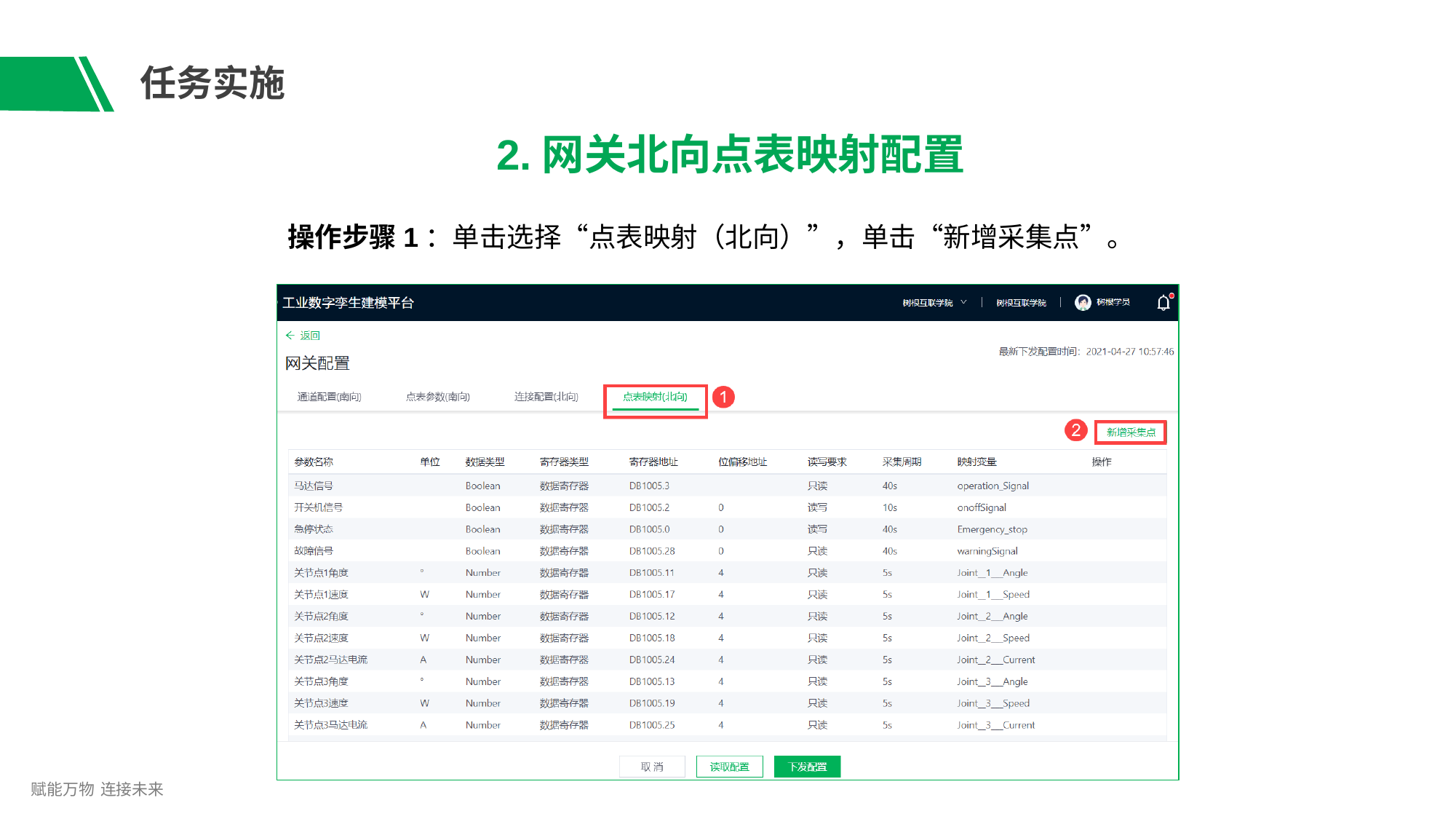

# 任务实施
2.网关北向点表映射配置
操作步骤1：单击选择“点表映射（北向）”，单击“新增采集点”。

赋能万物 连接未来